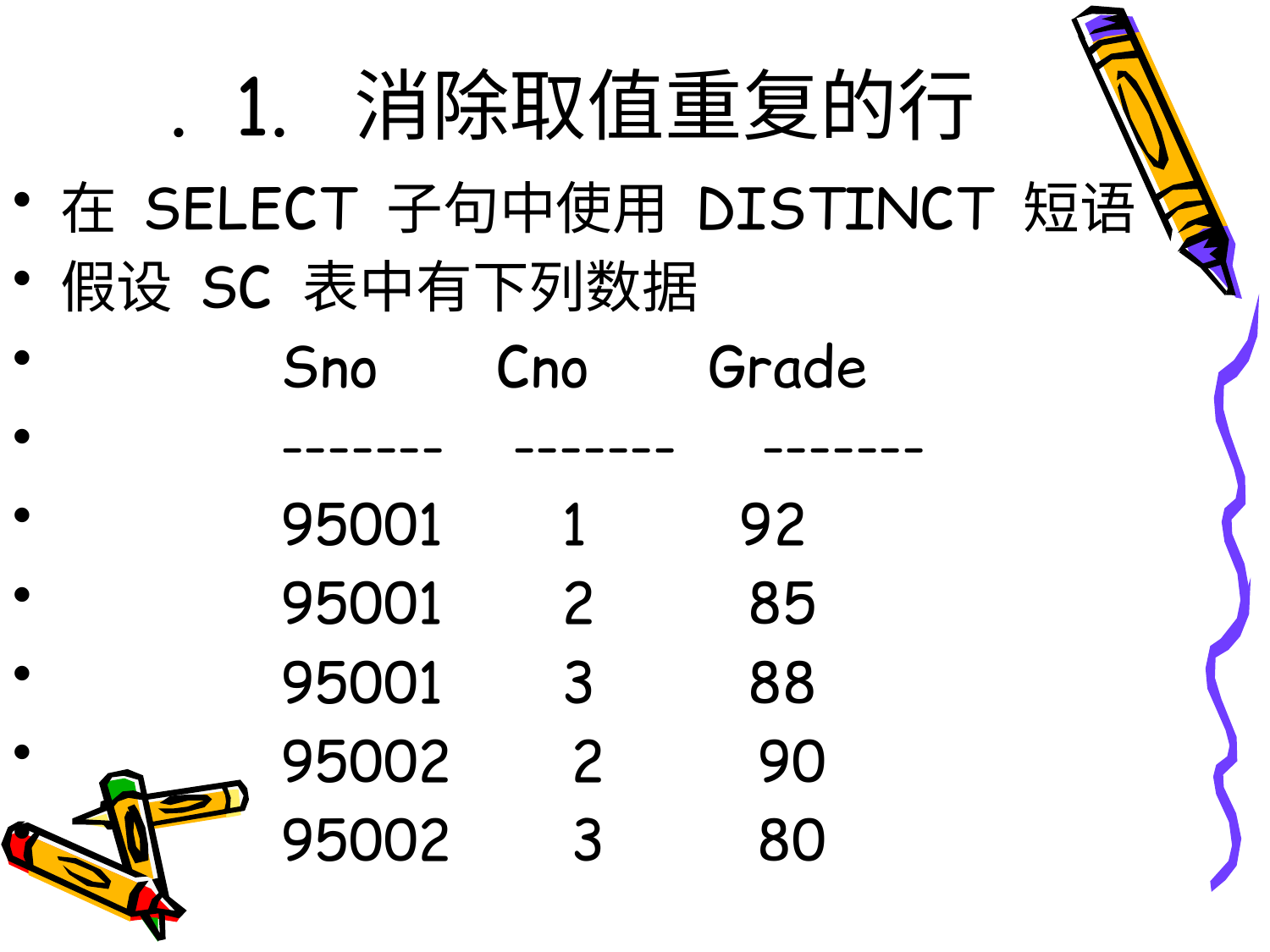

# .  1.  消除取值重复的行
在 SELECT 子句中使用 DISTINCT 短语
假设 SC 表中有下列数据
             Sno       Cno       Grade
             -------    -------     -------
             95001       1         92
             95001       2         85
             95001       3         88
             95002       2         90
             95002       3         80